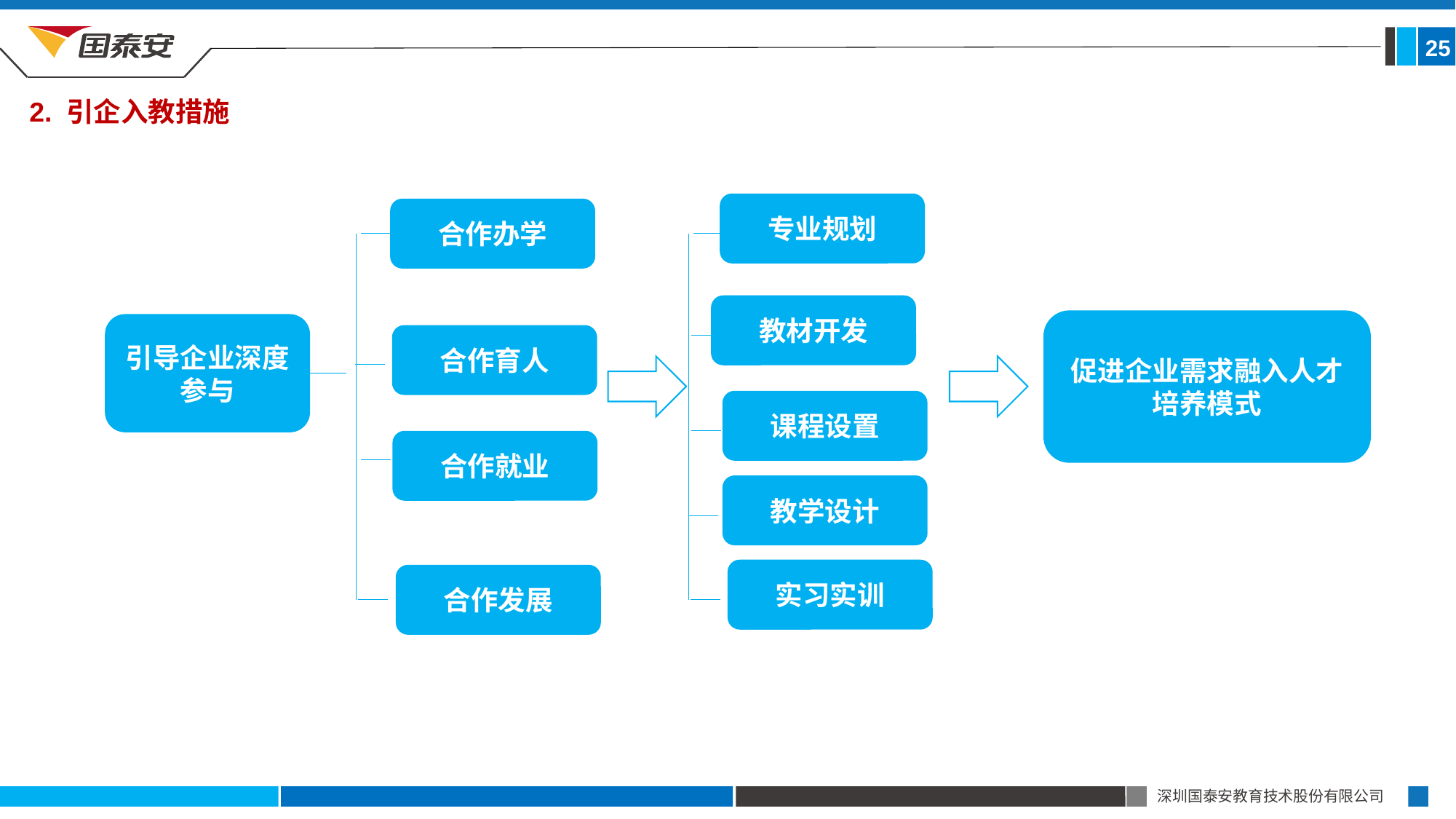

25
2. 引企入教措施
专业规划
教材开发
课程设置
教学设计
实习实训
合作办学
促进企业需求融入人才培养模式
引导企业深度参与
合作育人

合作就业
合作发展